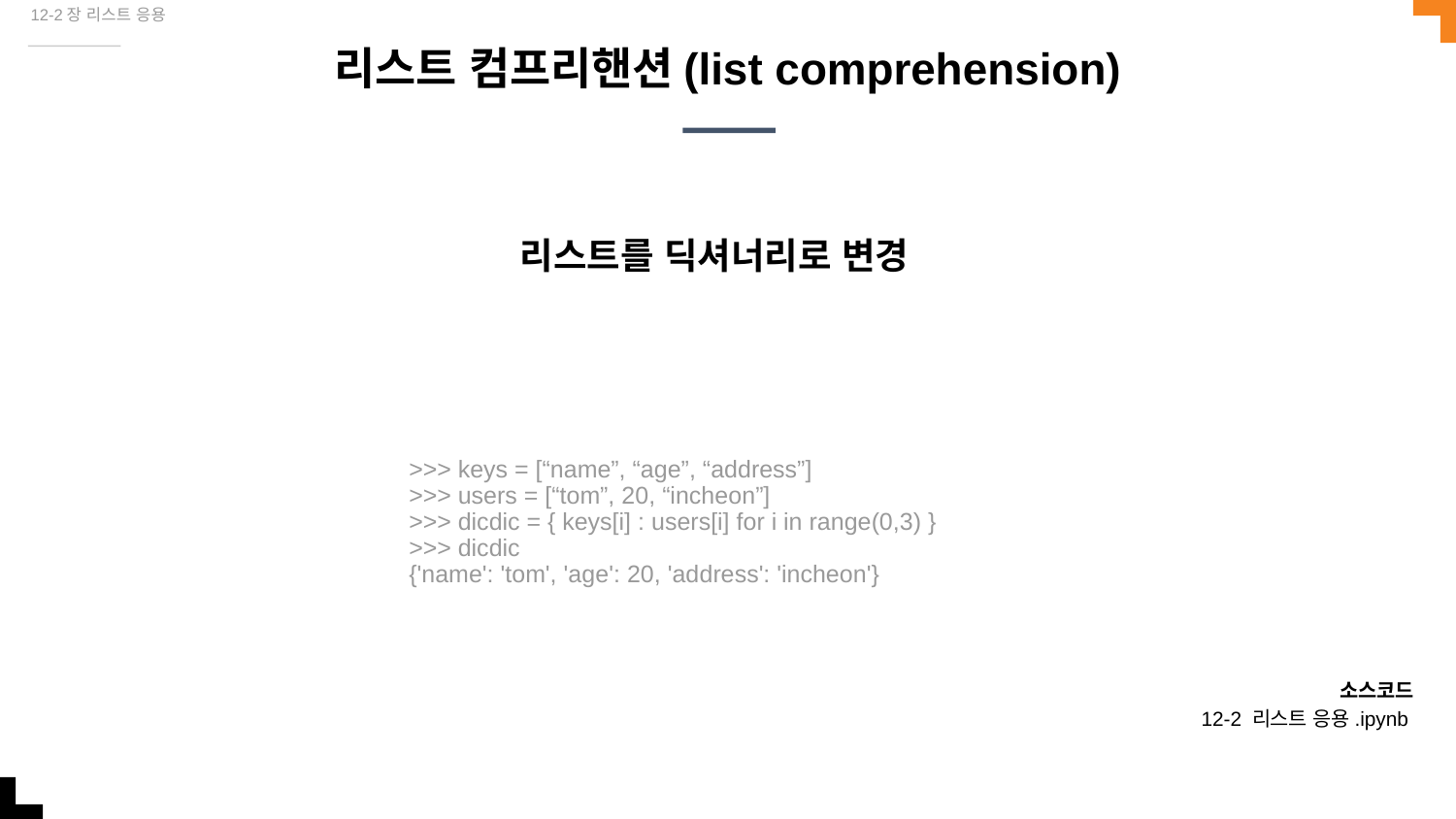

12-2장 리스트 응용
# 리스트 컴프리핸션(list comprehension)
리스트를 딕셔너리로 변경
>>> keys = [“name”, “age”, “address”]
>>> users = [“tom”, 20, “incheon”]
>>> dicdic = { keys[i] : users[i] for i in range(0,3) }
>>> dicdic
{'name': 'tom', 'age': 20, 'address': 'incheon'}
소스코드
12-2 리스트 응용.ipynb